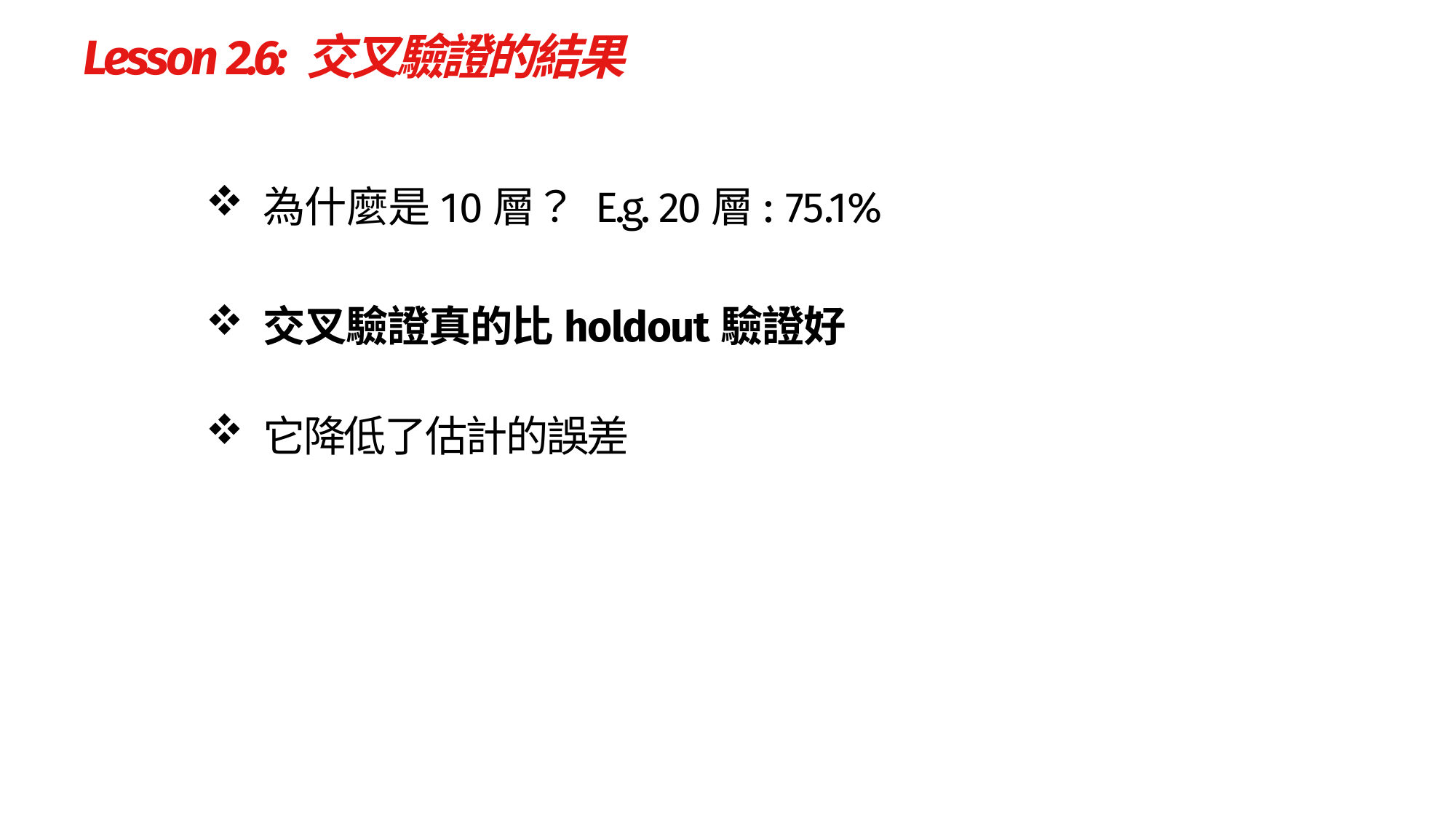

# Lesson 2.6: 交叉驗證的結果
為什麼是10層？ E.g. 20層: 75.1%

交叉驗證真的比holdout驗證好

它降低了估計的誤差